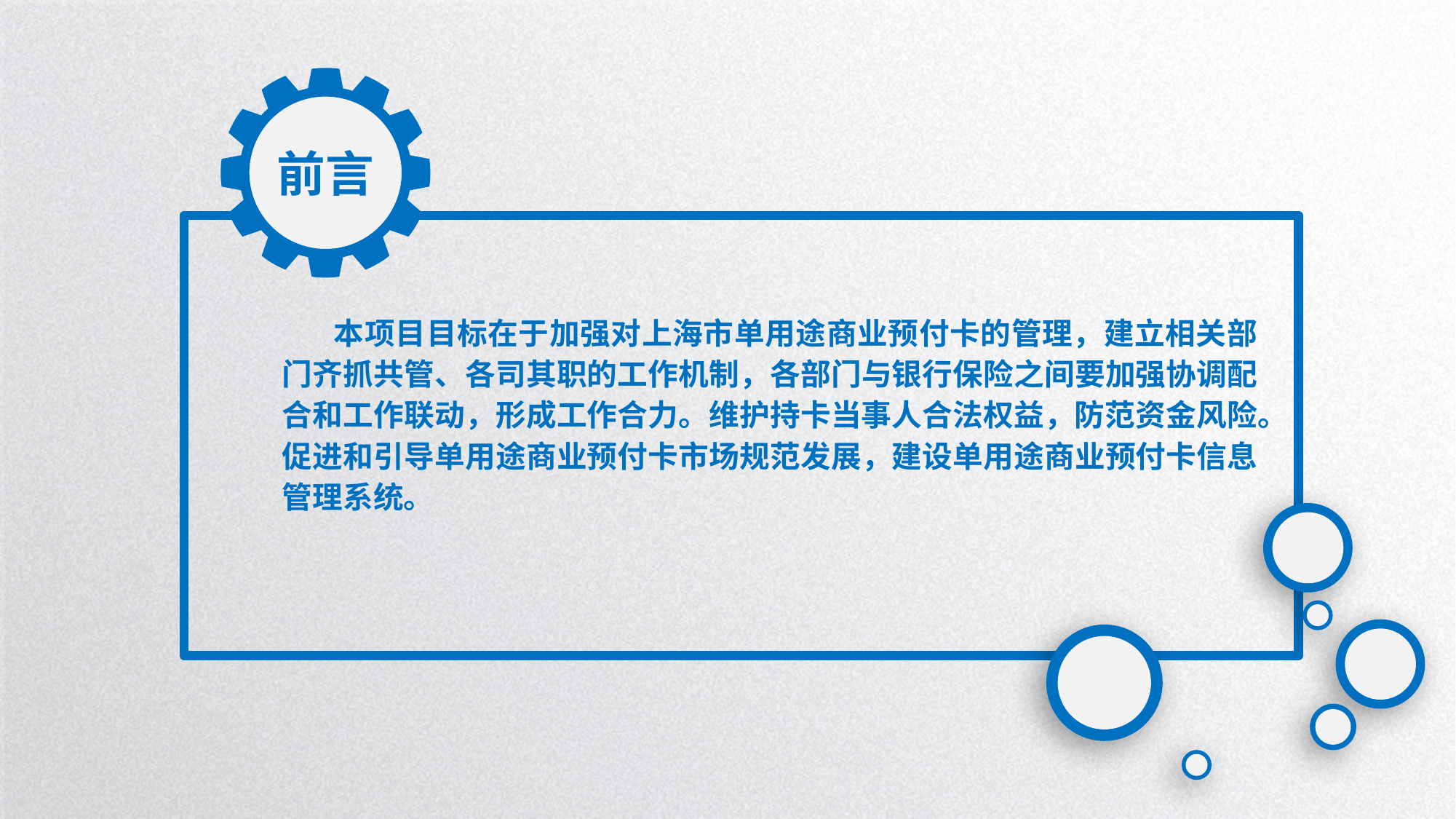

前言

      本项目目标在于加强对上海市单用途商业预付卡的管理，建立相关部门齐抓共管、各司其职的工作机制，各部门与银行保险之间要加强协调配合和工作联动，形成工作合力。维护持卡当事人合法权益，防范资金风险。促进和引导单用途商业预付卡市场规范发展，建设单用途商业预付卡信息管理系统。

延时符